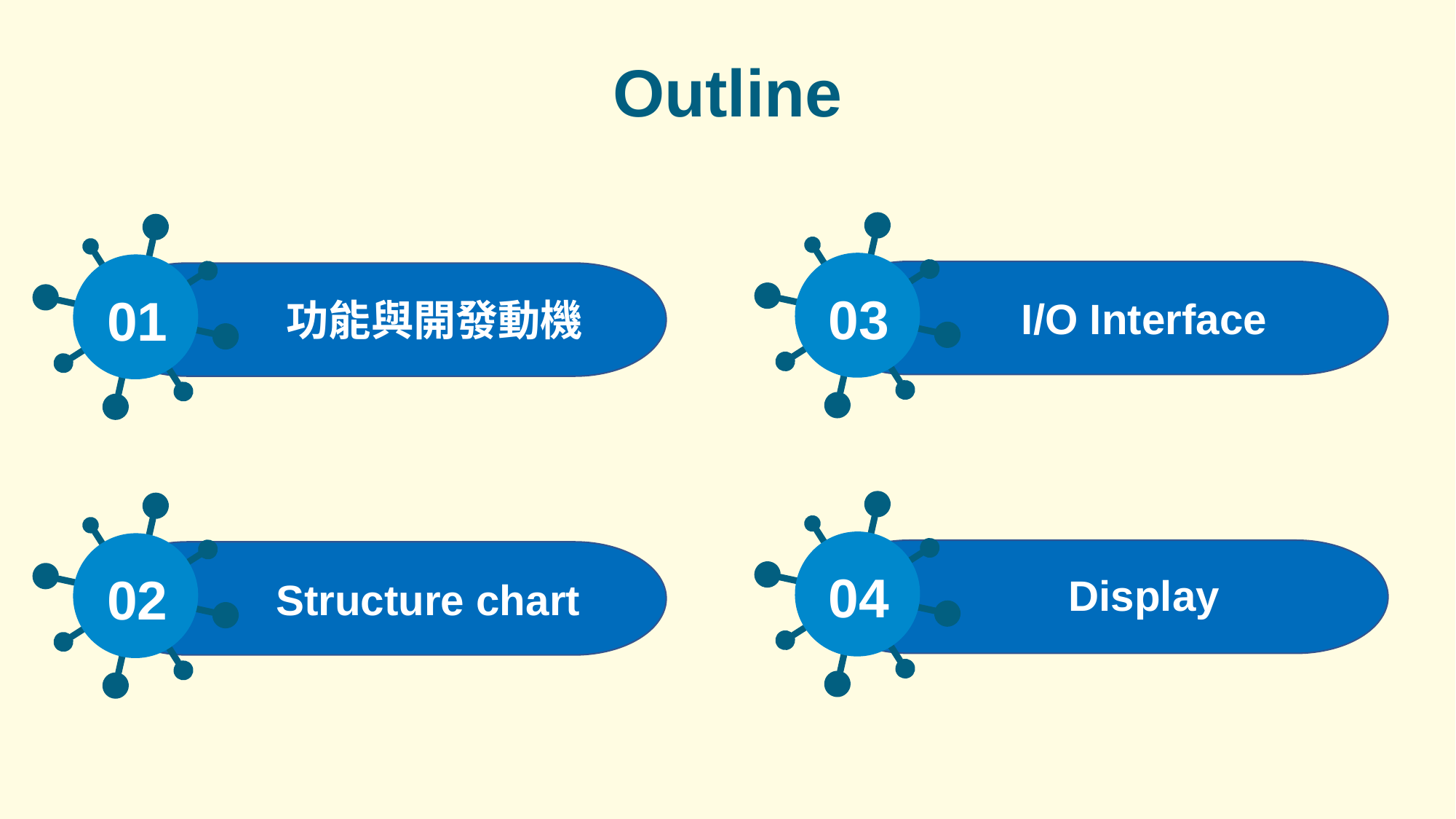

Outline

03

I/O Interface

01

功能與開發動機

04

Display

02

Structure chart